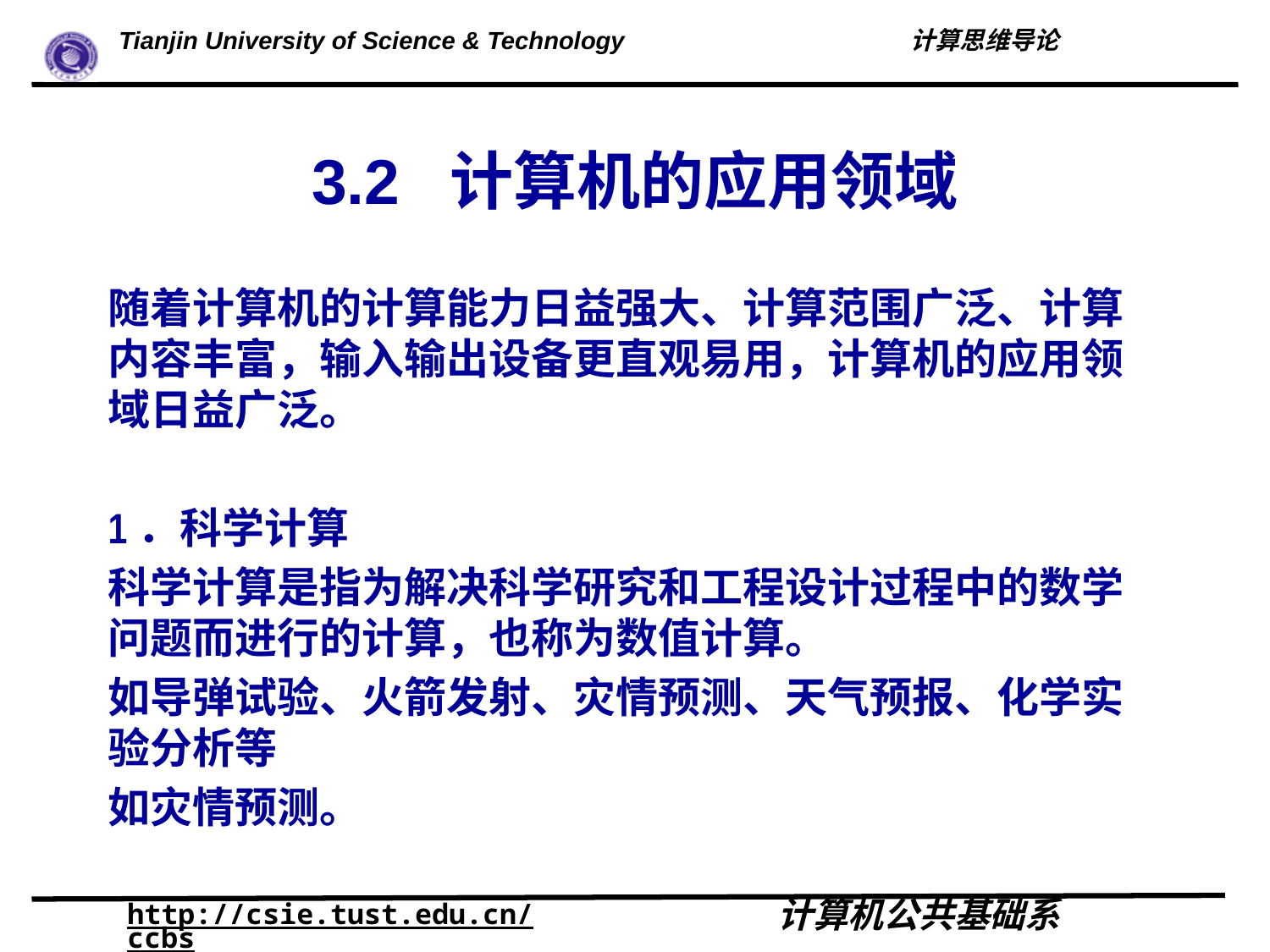

# 3.2  计算机的应用领域
随着计算机的计算能力日益强大、计算范围广泛、计算内容丰富，输入输出设备更直观易用，计算机的应用领域日益广泛。

1．科学计算
科学计算是指为解决科学研究和工程设计过程中的数学问题而进行的计算，也称为数值计算。
如导弹试验、火箭发射、灾情预测、天气预报、化学实验分析等
如灾情预测。